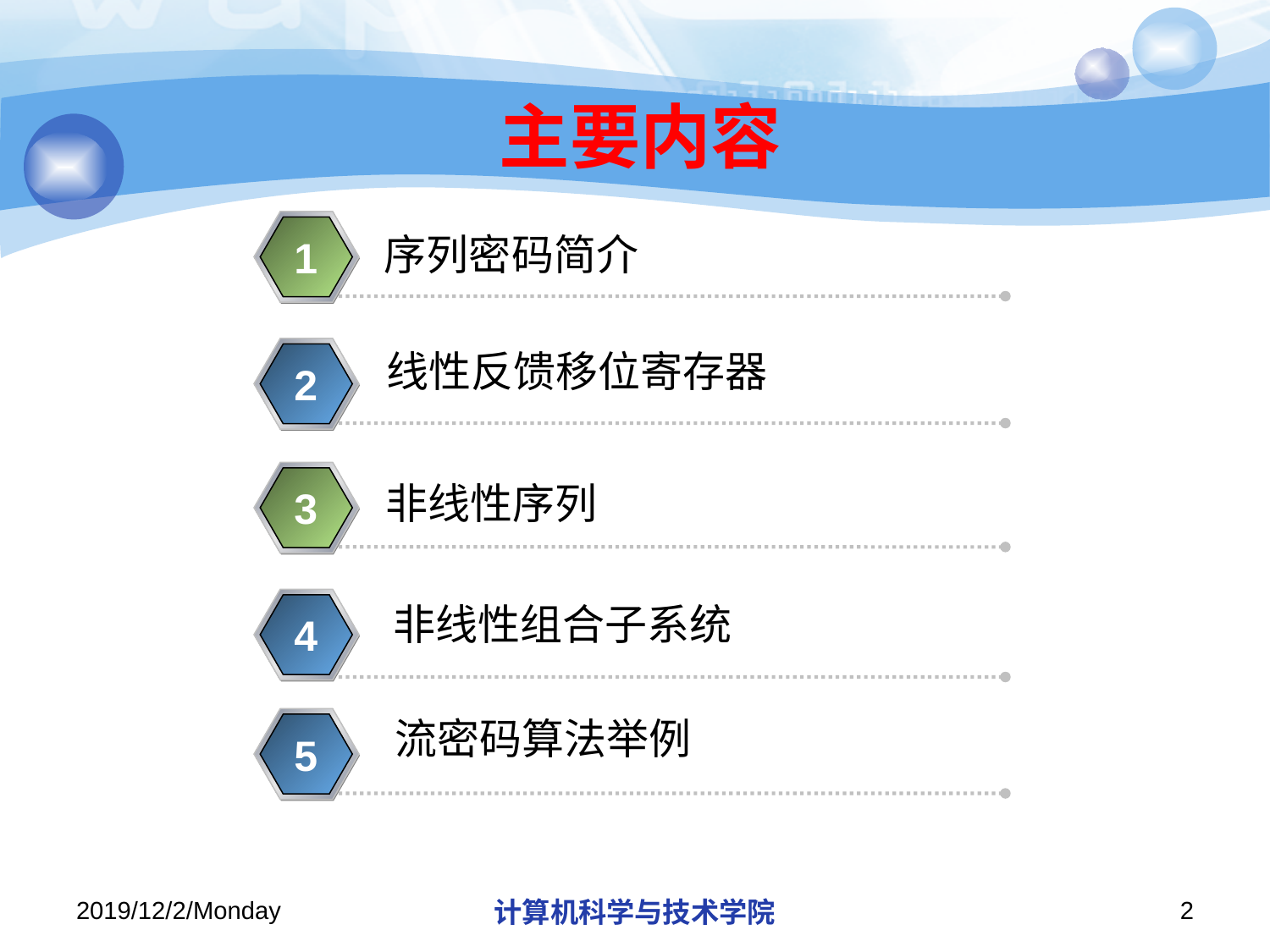

# 主要内容

序列密码简介
1

线性反馈移位寄存器
2

非线性序列
3

非线性组合子系统
4

流密码算法举例

5

2019/12/2/Monday
计算机科学与技术学院
2